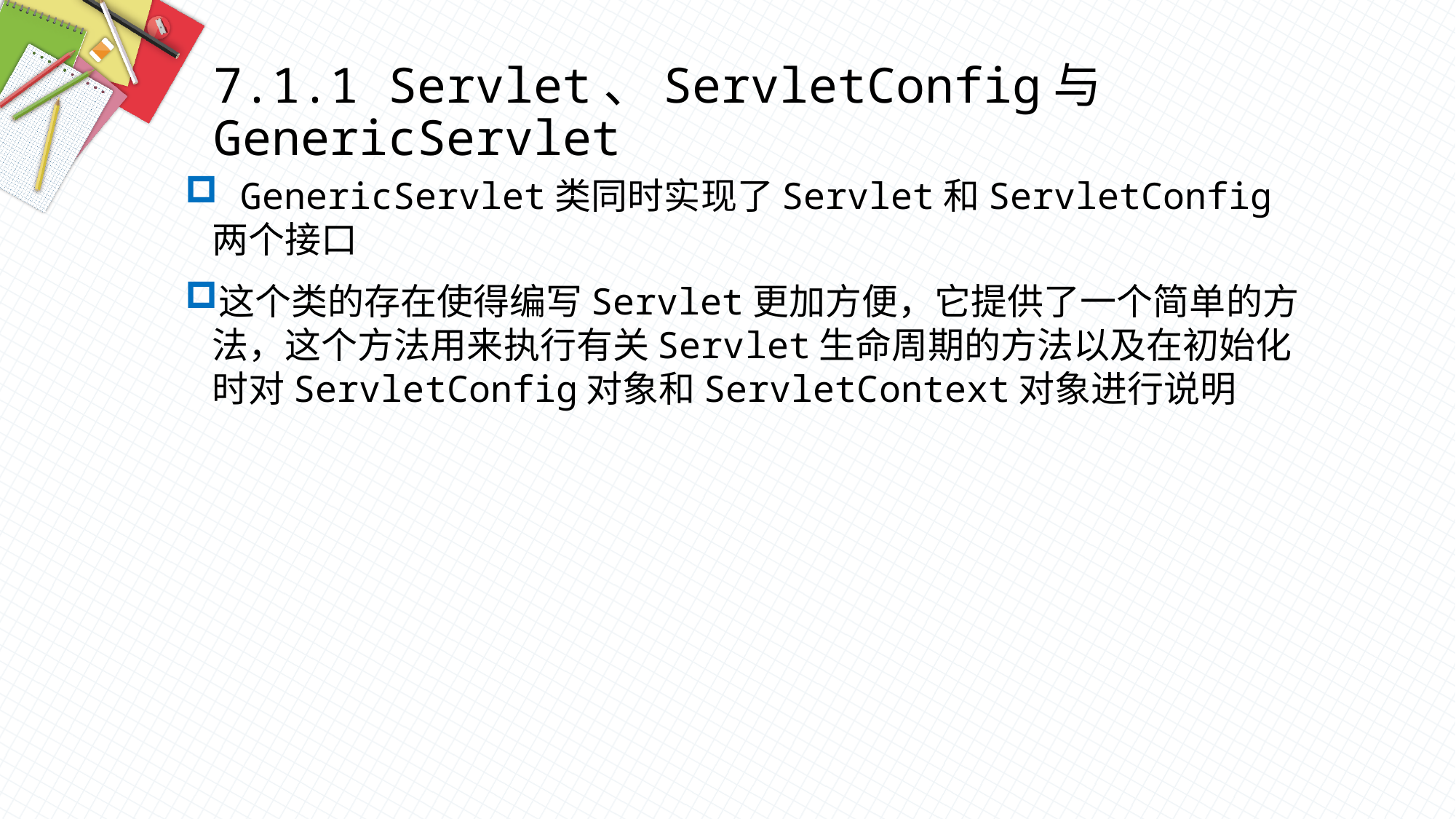

7.1.1 Servlet、ServletConfig与GenericServlet
 GenericServlet类同时实现了Servlet和ServletConfig两个接口
这个类的存在使得编写Servlet更加方便，它提供了一个简单的方法，这个方法用来执行有关Servlet生命周期的方法以及在初始化时对ServletConfig对象和ServletContext对象进行说明